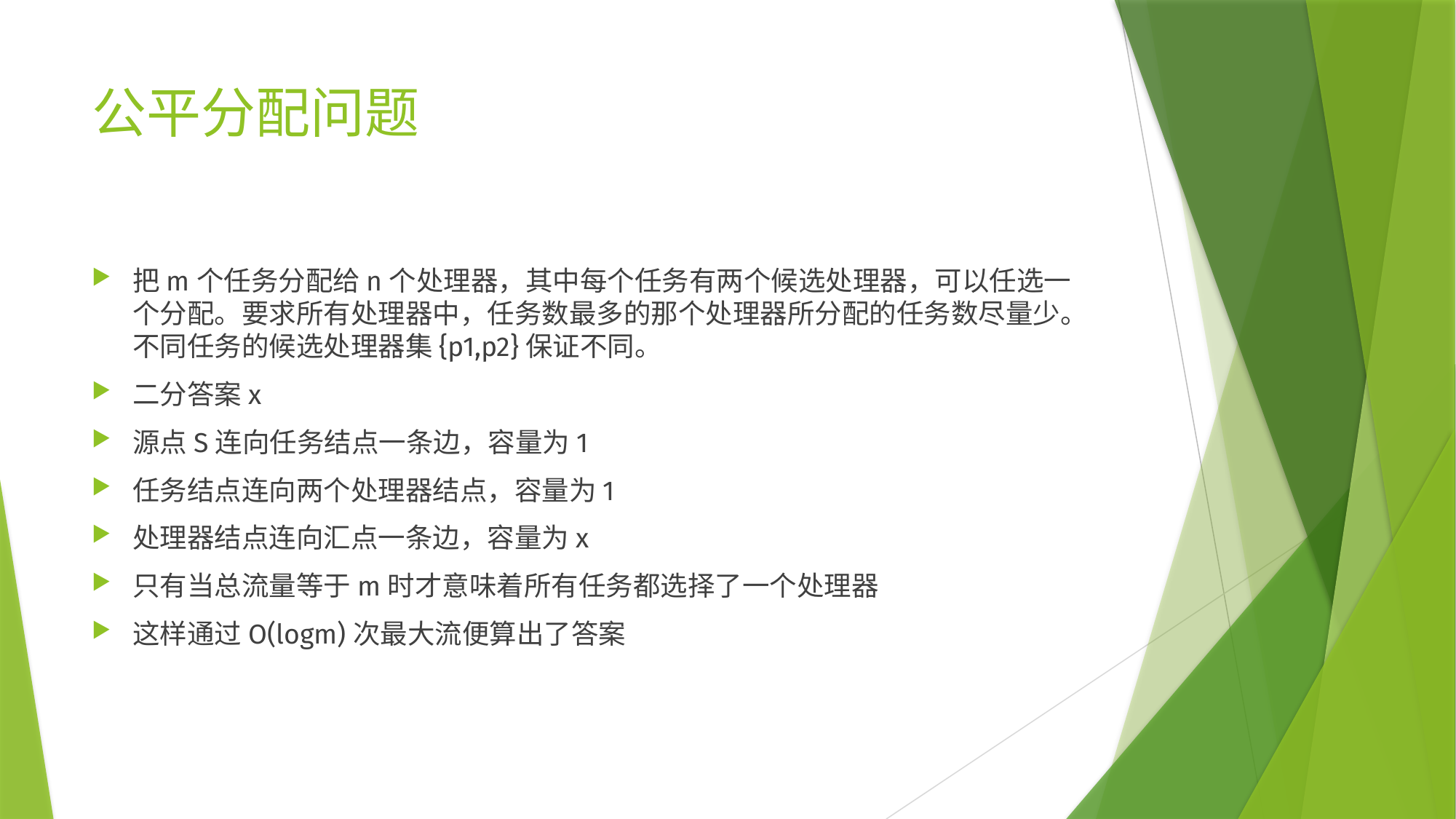

# 公平分配问题
把m个任务分配给n个处理器，其中每个任务有两个候选处理器，可以任选一个分配。要求所有处理器中，任务数最多的那个处理器所分配的任务数尽量少。不同任务的候选处理器集{p1,p2}保证不同。
二分答案x
源点S连向任务结点一条边，容量为1
任务结点连向两个处理器结点，容量为1
处理器结点连向汇点一条边，容量为x
只有当总流量等于m时才意味着所有任务都选择了一个处理器
这样通过O(logm)次最大流便算出了答案